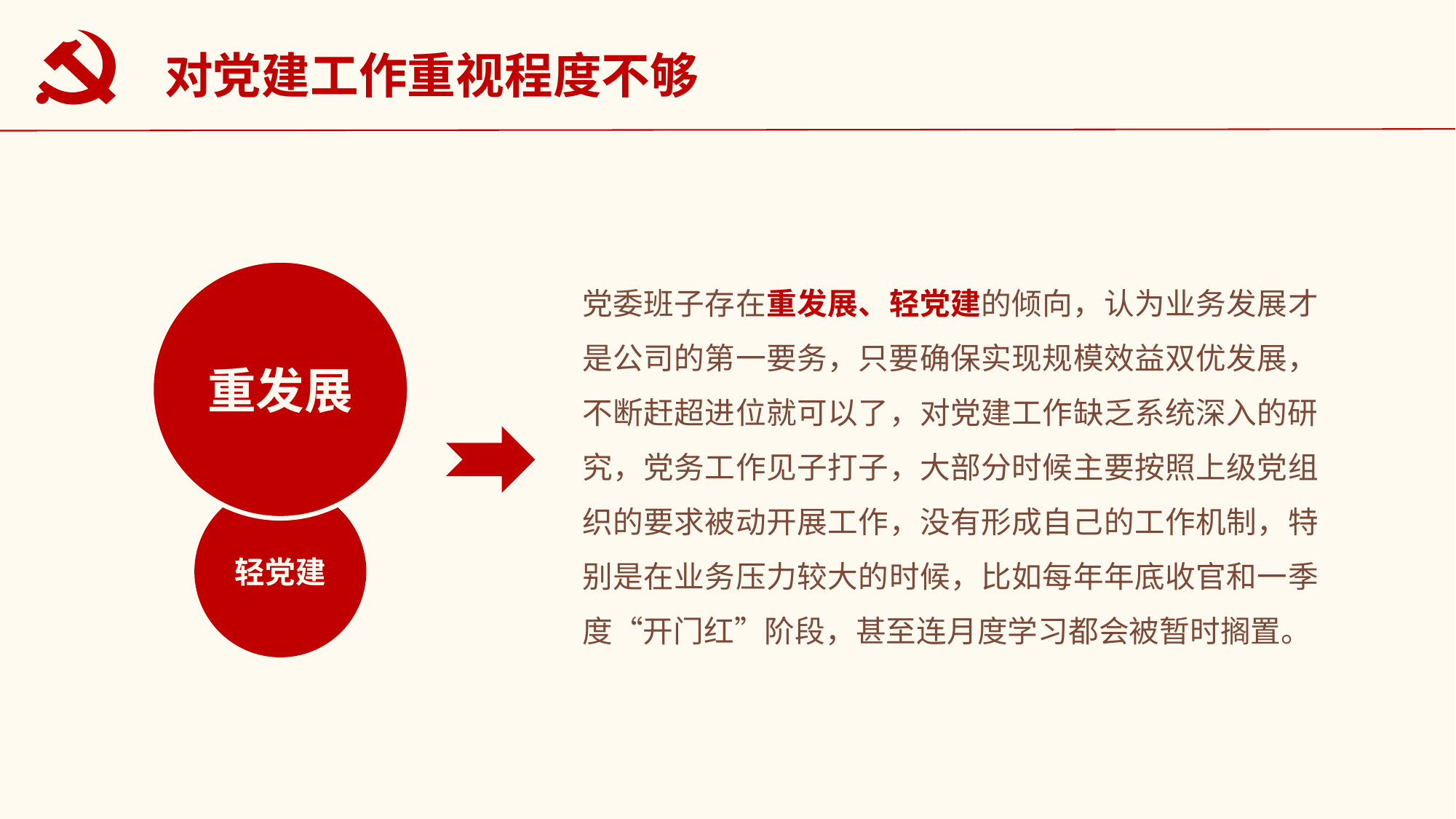

对党建工作重视程度不够
重发展
党委班子存在重发展、轻党建的倾向，认为业务发展才是公司的第一要务，只要确保实现规模效益双优发展，不断赶超进位就可以了，对党建工作缺乏系统深入的研究，党务工作见子打子，大部分时候主要按照上级党组织的要求被动开展工作，没有形成自己的工作机制，特别是在业务压力较大的时候，比如每年年底收官和一季度“开门红”阶段，甚至连月度学习都会被暂时搁置。

轻党建